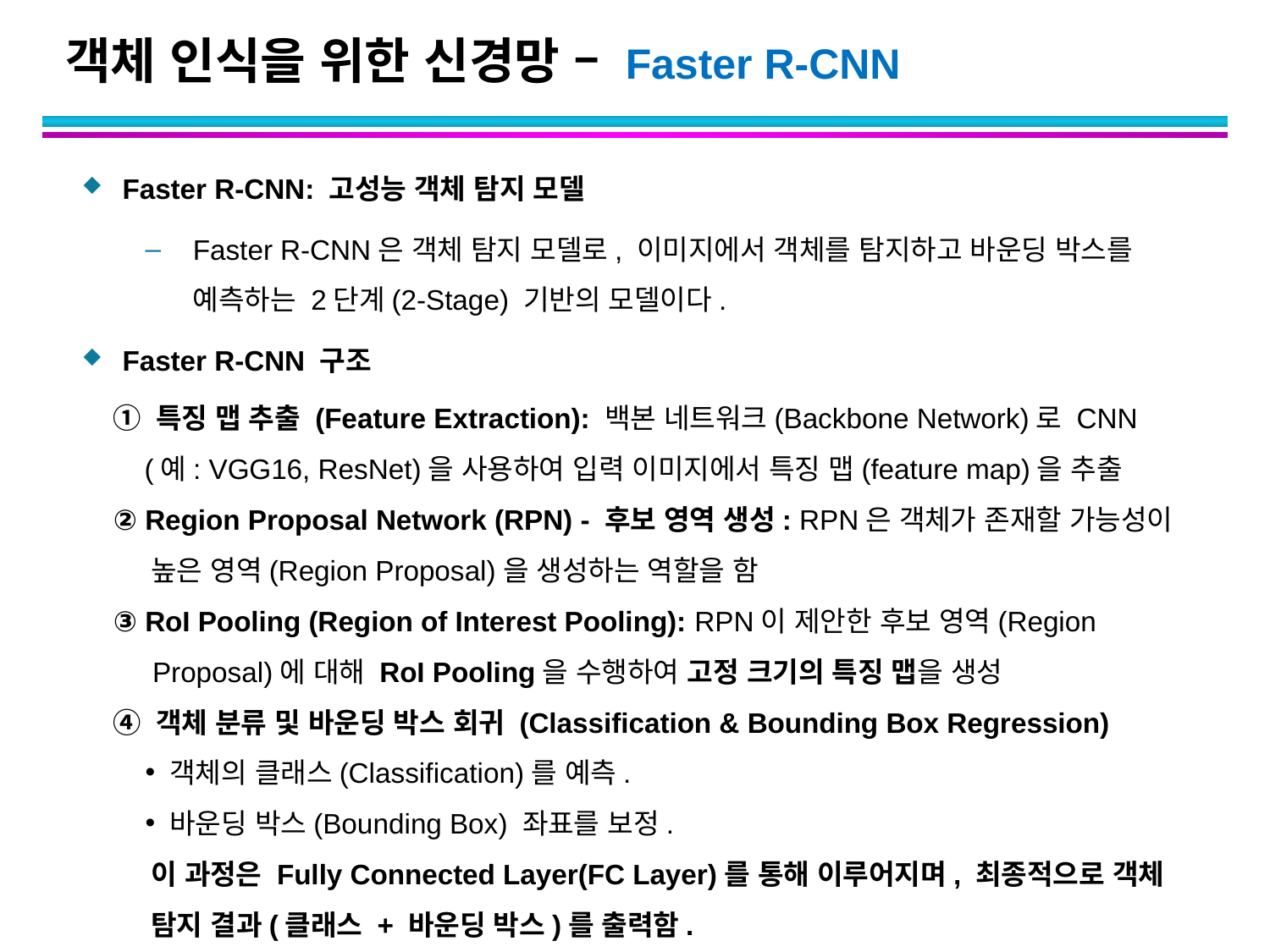

# 객체 인식을 위한 신경망 – Faster R-CNN
Faster R-CNN: 고성능 객체 탐지 모델
Faster R-CNN은 객체 탐지 모델로, 이미지에서 객체를 탐지하고 바운딩 박스를 예측하는 2단계(2-Stage) 기반의 모델이다.
Faster R-CNN 구조
    ① 특징 맵 추출 (Feature Extraction): 백본 네트워크(Backbone Network)로 CNN
        (예: VGG16, ResNet)을 사용하여 입력 이미지에서 특징 맵(feature map)을 추출
    ② Region Proposal Network (RPN) - 후보 영역 생성: RPN은 객체가 존재할 가능성이
        높은 영역(Region Proposal)을 생성하는 역할을 함
    ③ RoI Pooling (Region of Interest Pooling): RPN이 제안한 후보 영역(Region
         Proposal)에 대해 RoI Pooling을 수행하여 고정 크기의 특징 맵을 생성
    ④ 객체 분류 및 바운딩 박스 회귀 (Classification & Bounding Box Regression)
 객체의 클래스(Classification)를 예측.
 바운딩 박스(Bounding Box) 좌표를 보정.
        이 과정은 Fully Connected Layer(FC Layer)를 통해 이루어지며, 최종적으로 객체
        탐지 결과(클래스 + 바운딩 박스)를 출력함.